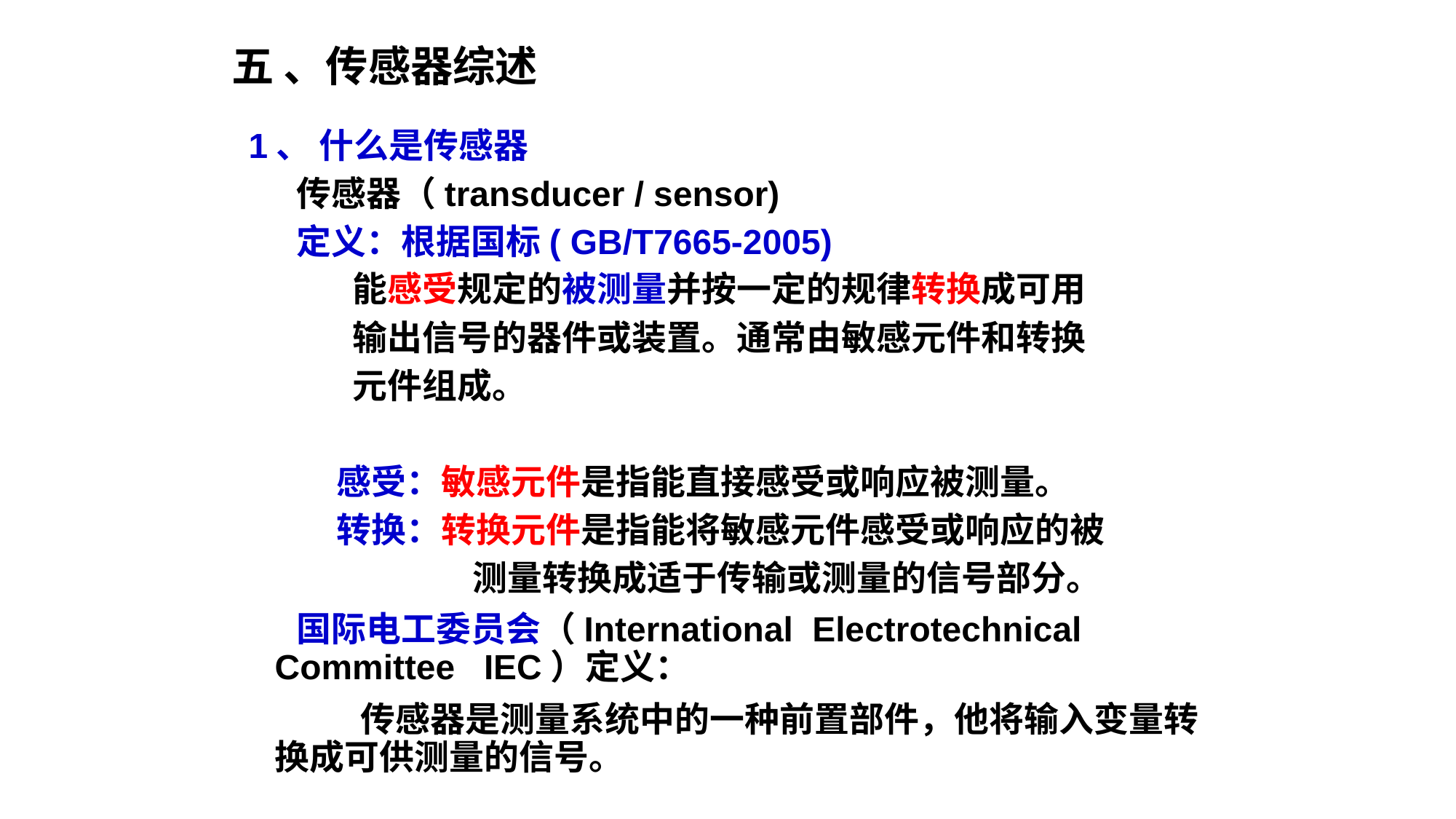

# 五 、传感器综述
1、 什么是传感器
     传感器（transducer / sensor)
     定义：根据国标( GB/T7665-2005)
            能感受规定的被测量并按一定的规律转换成可用
            输出信号的器件或装置。通常由敏感元件和转换
            元件组成。

          感受：敏感元件是指能直接感受或响应被测量。
          转换：转换元件是指能将敏感元件感受或响应的被
                           测量转换成适于传输或测量的信号部分。
     国际电工委员会（International  Electrotechnical  Committee   IEC）定义：
             传感器是测量系统中的一种前置部件，他将输入变量转换成可供测量的信号。